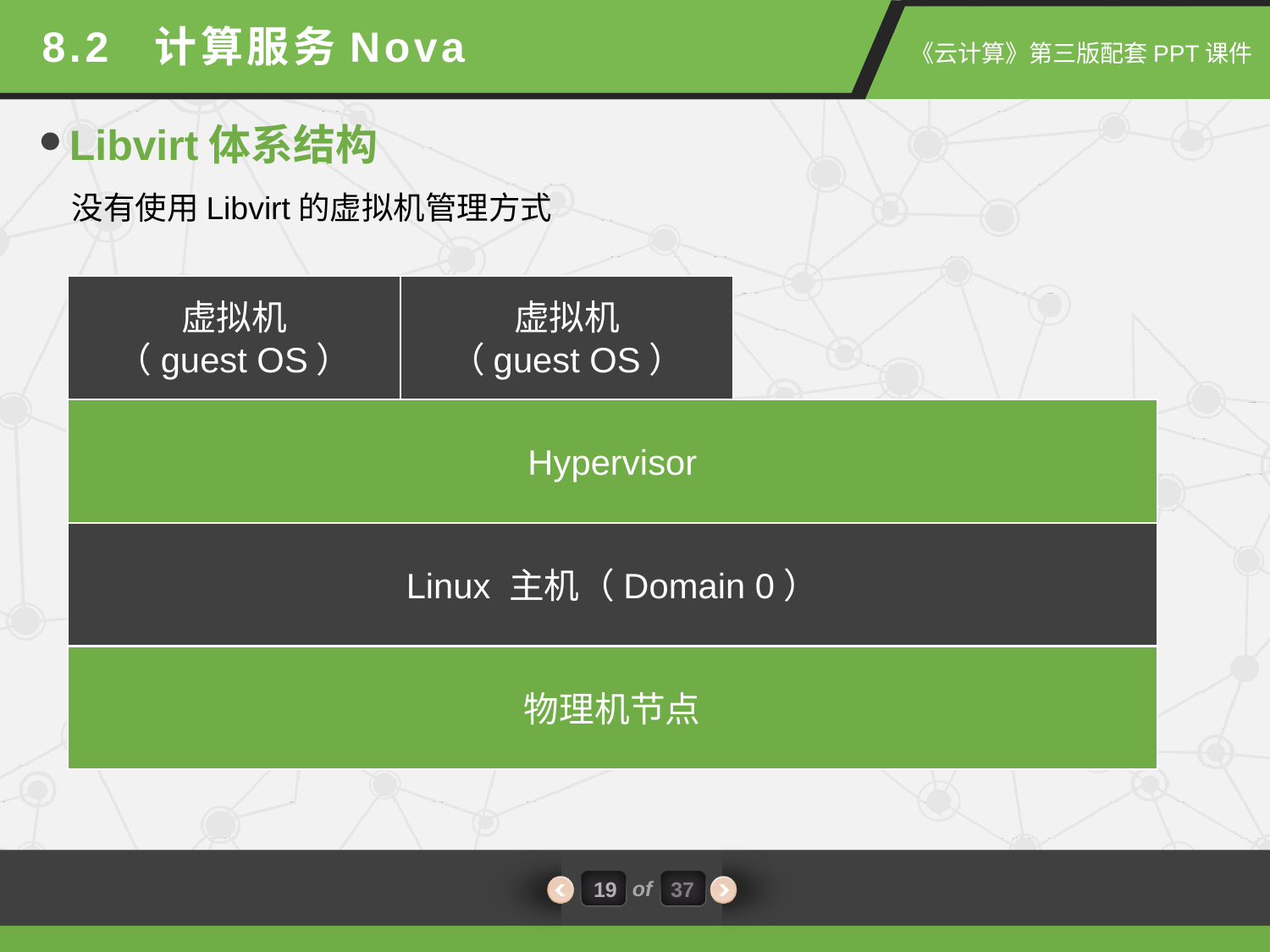

8.2  计算服务Nova
Libvirt体系结构

没有使用Libvirt的虚拟机管理方式
虚拟机
（guest OS）
虚拟机
（guest OS）
Hypervisor
Linux 主机（Domain 0）
物理机节点
19